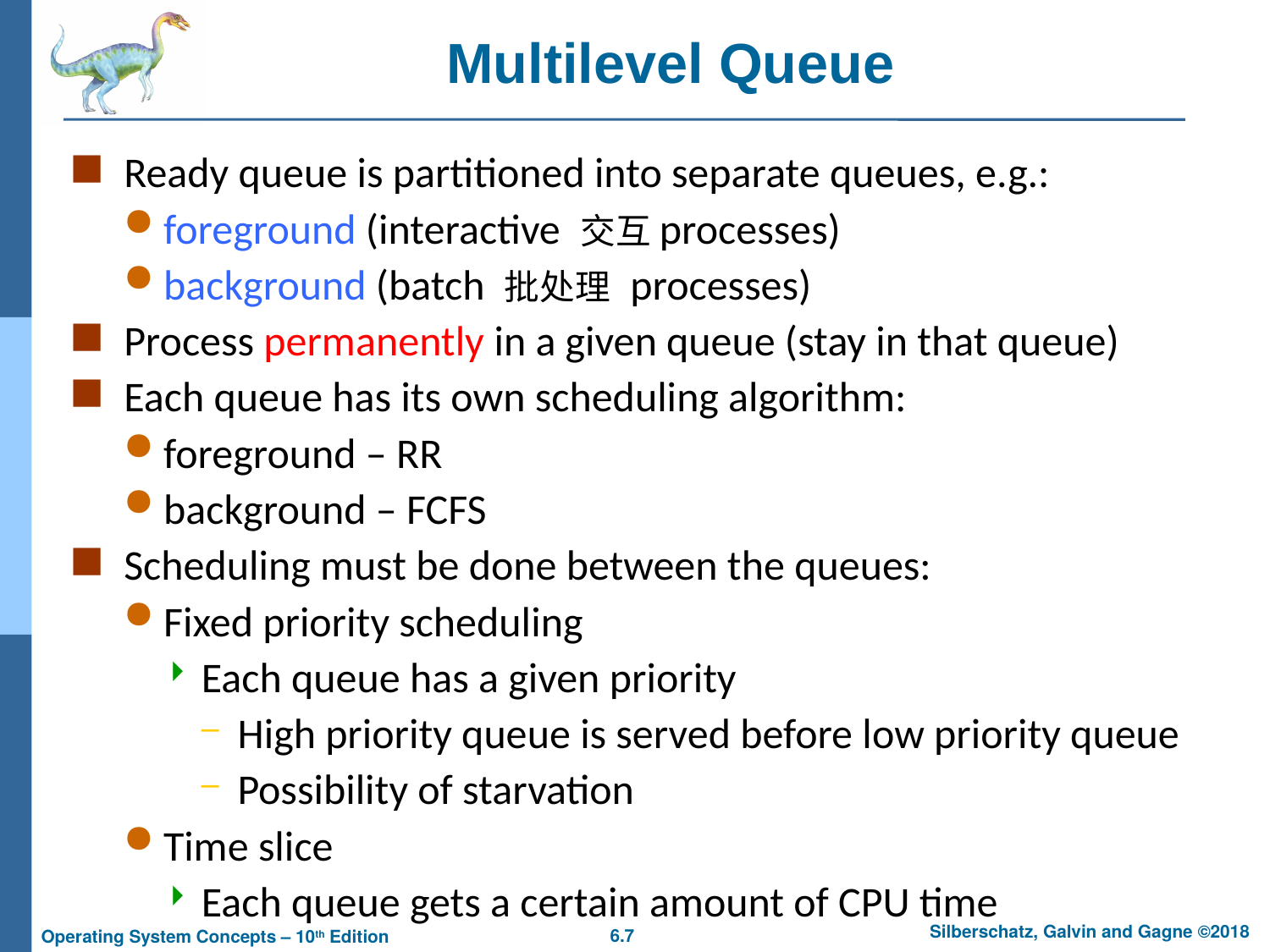

# Multilevel Queue
Ready queue is partitioned into separate queues, e.g.:
foreground (interactive 交互processes)
background (batch 批处理 processes)
Process permanently in a given queue (stay in that queue)
Each queue has its own scheduling algorithm:
foreground – RR
background – FCFS
Scheduling must be done between the queues:
Fixed priority scheduling
Each queue has a given priority
High priority queue is served before low priority queue
Possibility of starvation
Time slice
Each queue gets a certain amount of CPU time